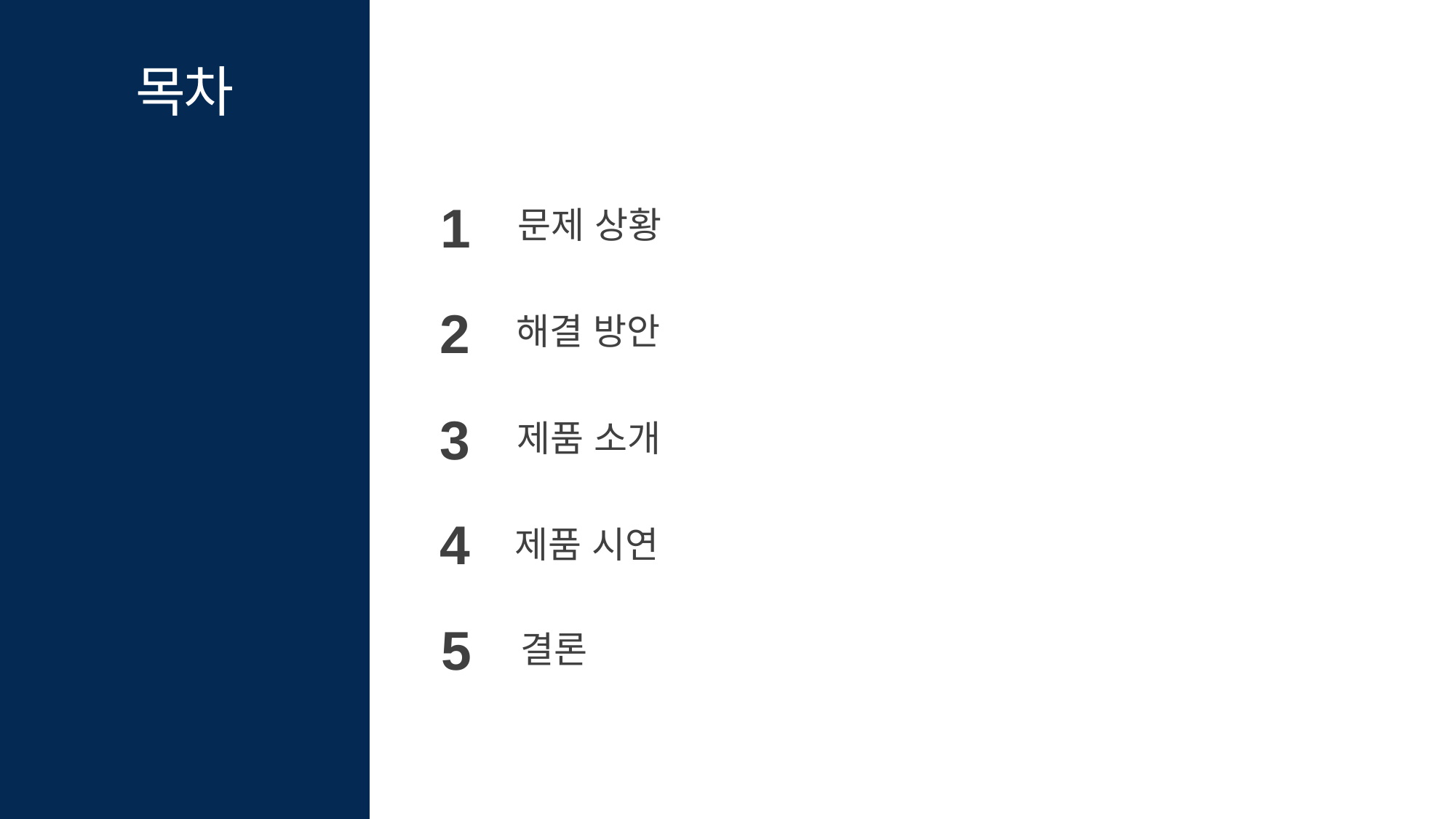

목차
1
문제 상황
2
해결 방안
3
제품 소개
4
제품 시연
5
결론